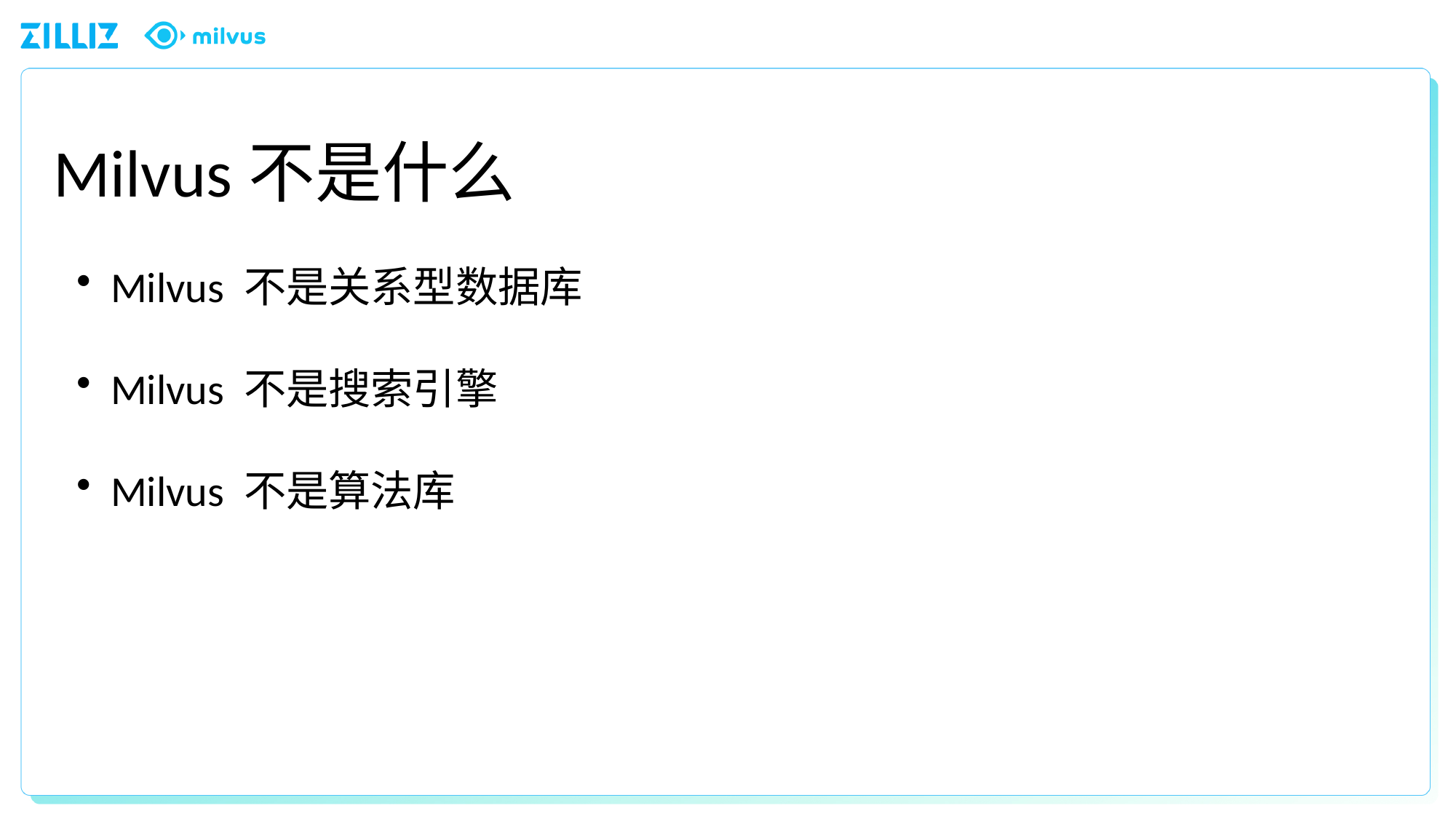

# Milvus不是什么
Milvus 不是关系型数据库

Milvus 不是搜索引擎

Milvus 不是算法库